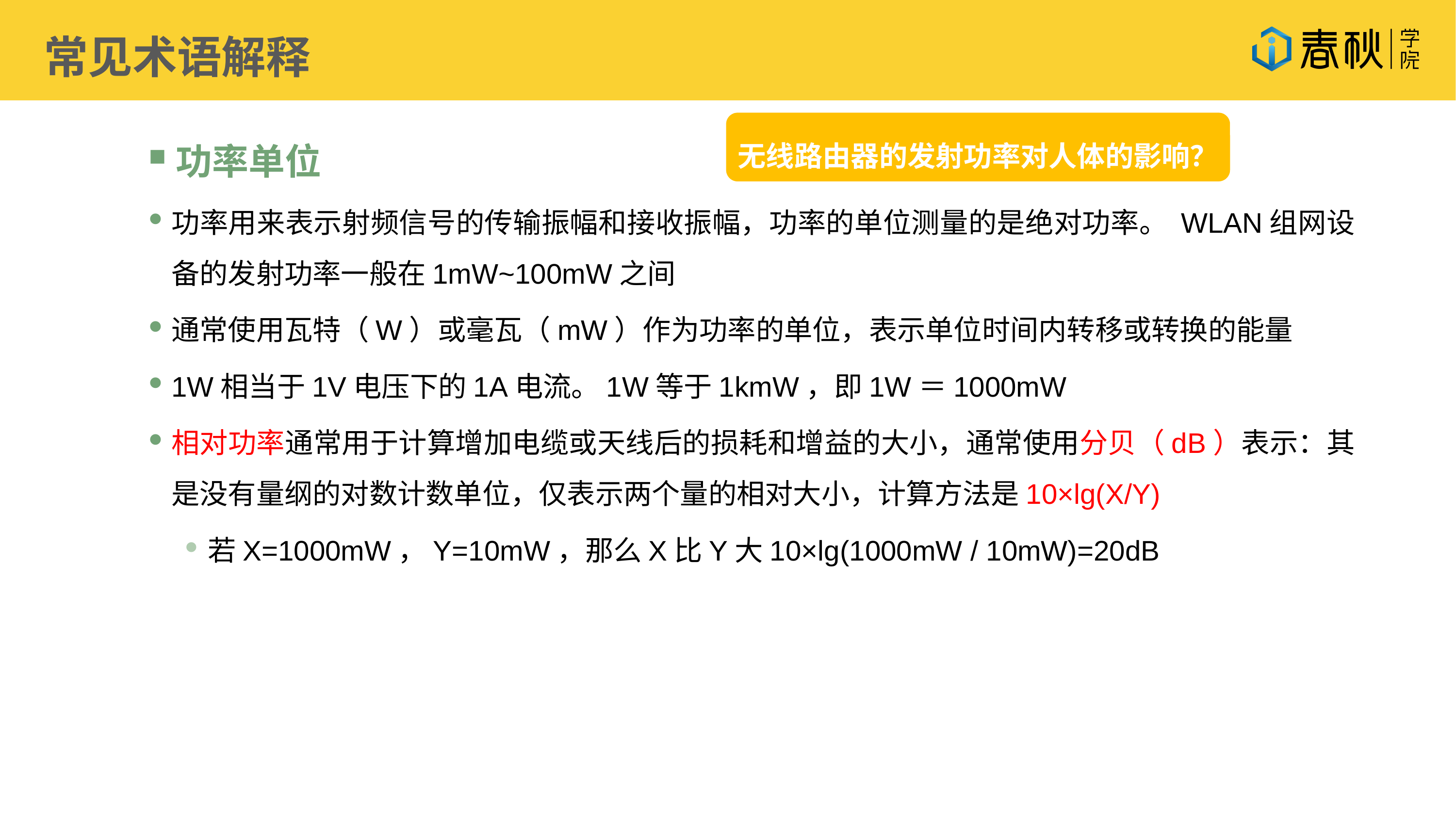

常见术语解释
无线路由器的发射功率对人体的影响？
功率单位
功率用来表示射频信号的传输振幅和接收振幅，功率的单位测量的是绝对功率。 WLAN组网设备的发射功率一般在1mW~100mW之间
通常使用瓦特（W）或毫瓦（mW）作为功率的单位，表示单位时间内转移或转换的能量
1W相当于1V电压下的1A电流。1W等于1kmW，即1W＝1000mW
相对功率通常用于计算增加电缆或天线后的损耗和增益的大小，通常使用分贝（dB）表示：其是没有量纲的对数计数单位，仅表示两个量的相对大小，计算方法是10×lg(X/Y)
若X=1000mW，Y=10mW，那么X比Y大10×lg(1000mW / 10mW)=20dB